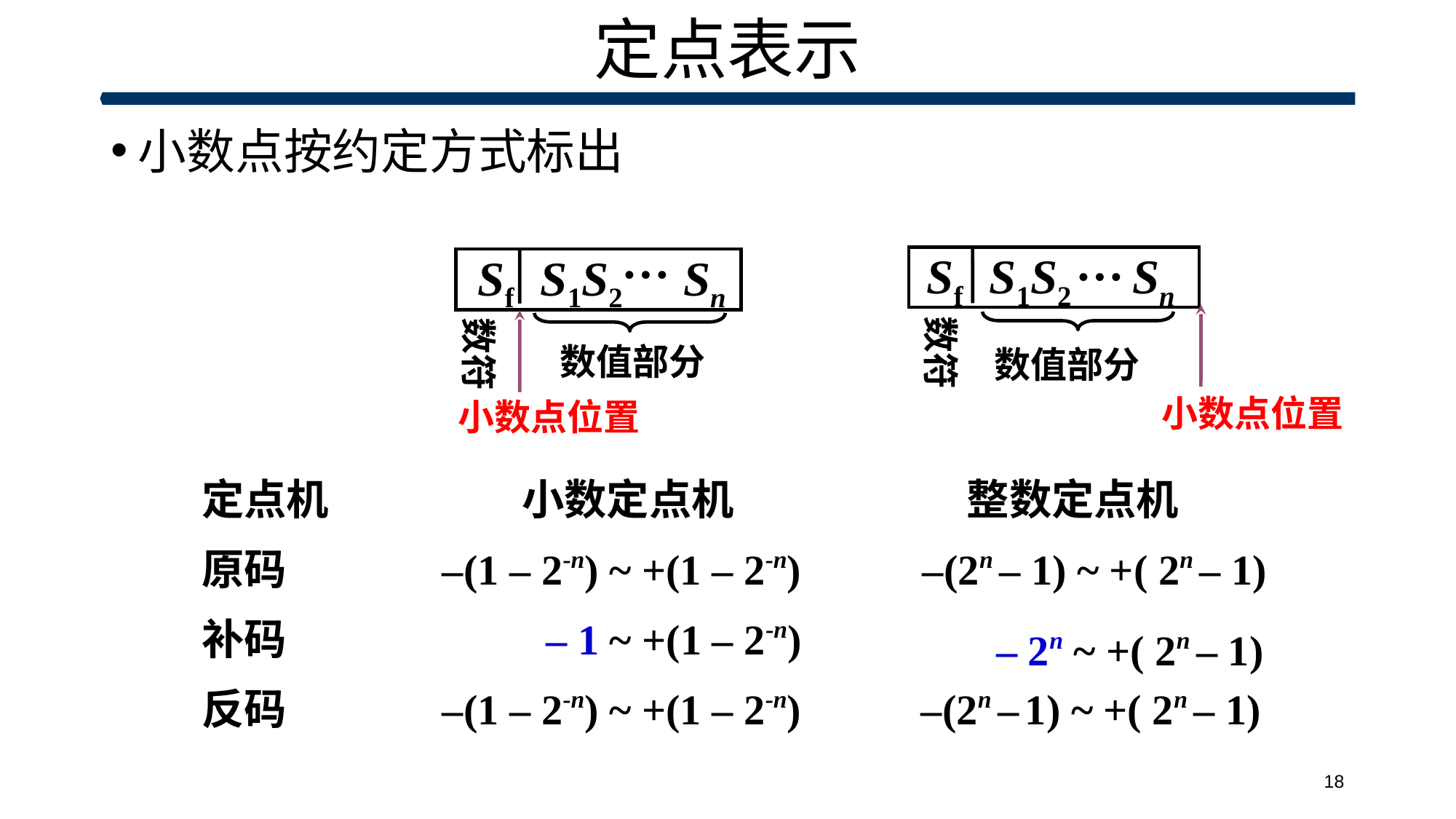

# 定点表示
小数点按约定方式标出
…

…
Sf   S1S2     Sn
Sf   S1S2     Sn

数符
数符

数值部分
数值部分
小数点位置
小数点位置
定点机
小数定点机
整数定点机
原码
–(1 – 2-n) ~ +(1 – 2-n)
–(2n – 1) ~ +( 2n – 1)
补码
– 1 ~ +(1 – 2-n)
– 2n ~ +( 2n – 1)
反码
–(1 – 2-n) ~ +(1 – 2-n)
–(2n – 1) ~ +( 2n – 1)
18